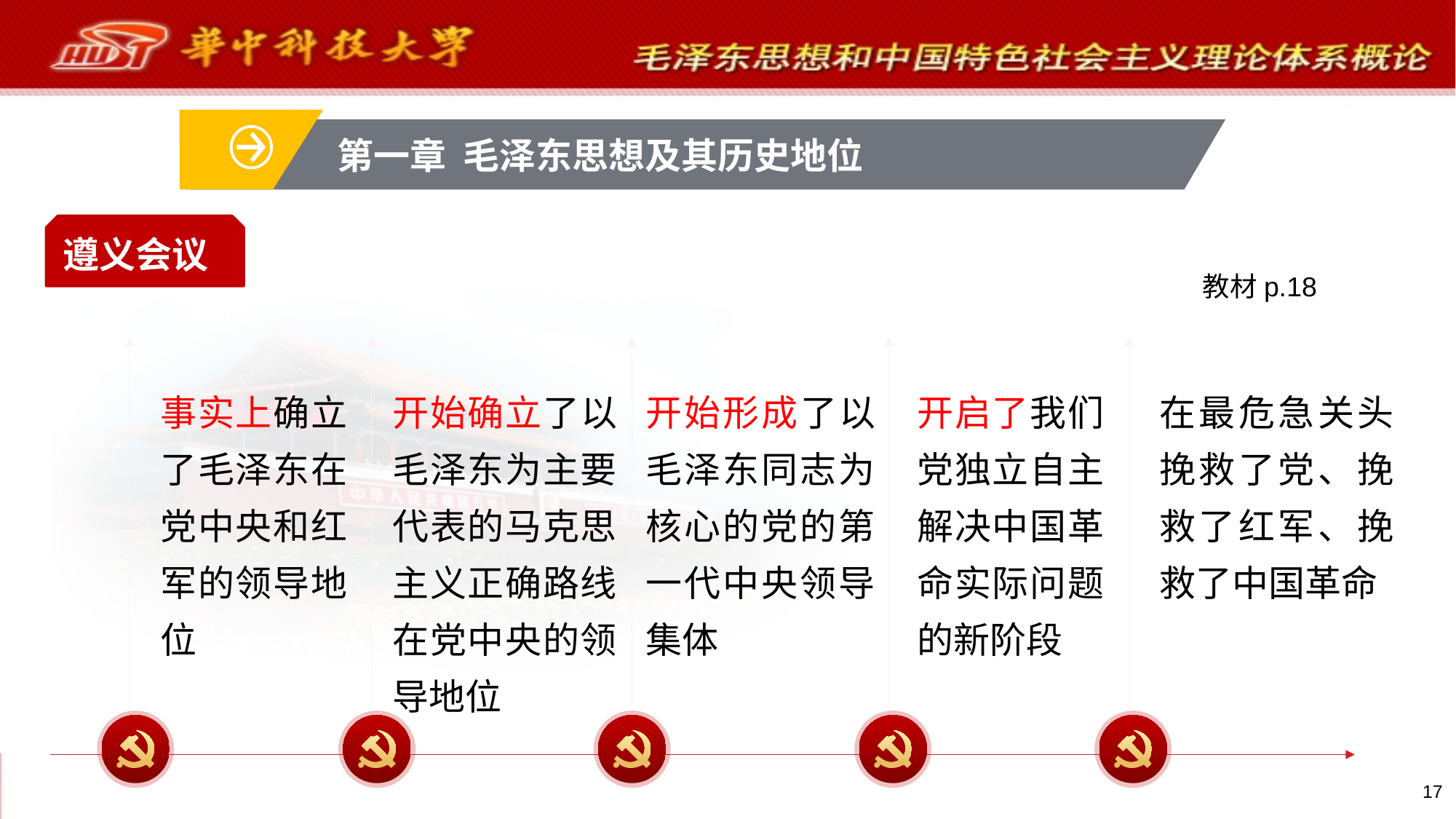

第一章  毛泽东思想及其历史地位
遵义会议
教材p.18
事实上确立了毛泽东在党中央和红军的领导地位
开始确立了以毛泽东为主要代表的马克思主义正确路线在党中央的领导地位
开始形成了以毛泽东同志为核心的党的第一代中央领导集体
开启了我们党独立自主解决中国革命实际问题的新阶段
在最危急关头挽救了党、挽救了红军、挽救了中国革命

17